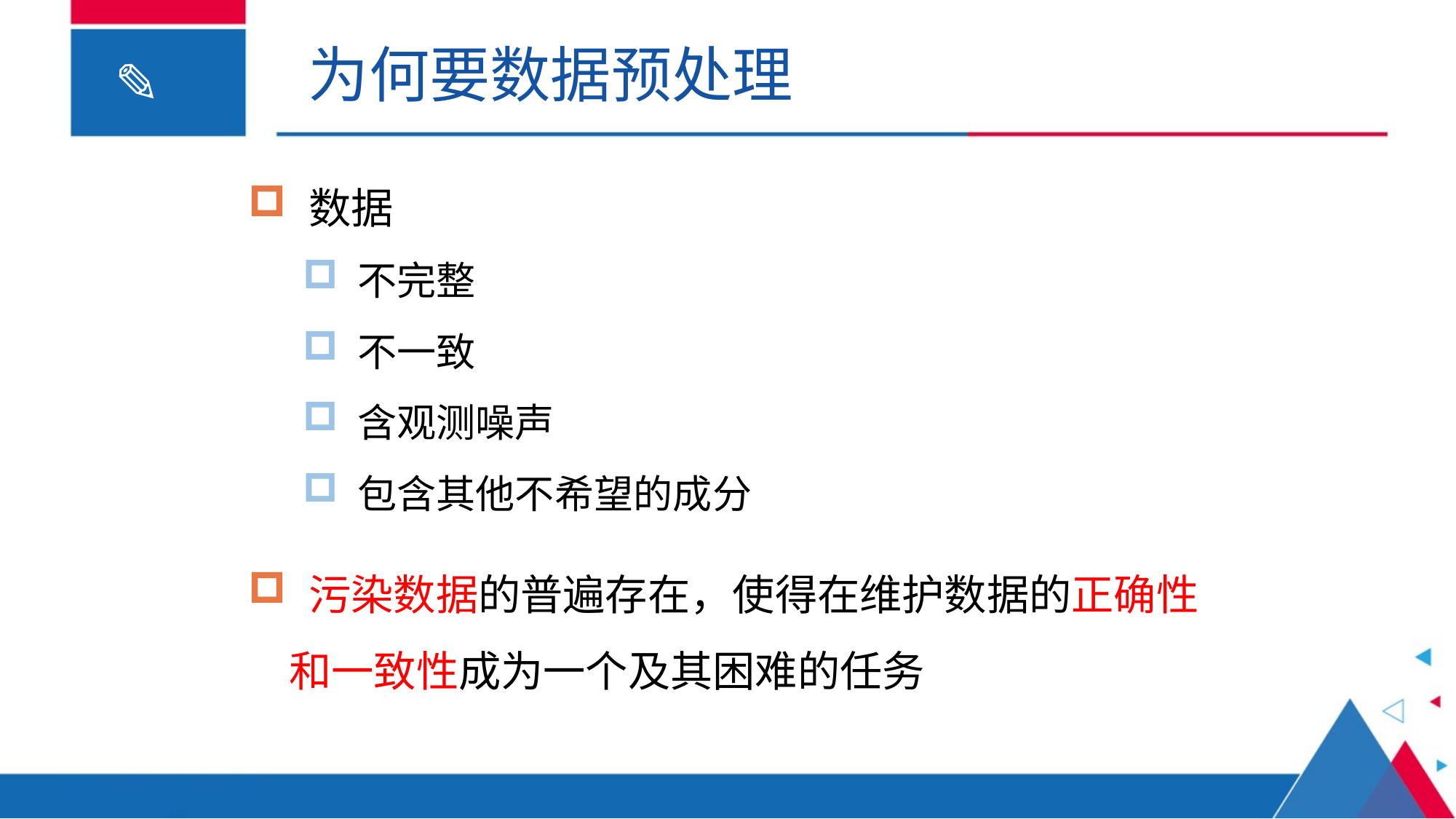

为何要数据预处理
 数据
不完整
不一致
含观测噪声
包含其他不希望的成分

 污染数据的普遍存在，使得在维护数据的正确性和一致性成为一个及其困难的任务